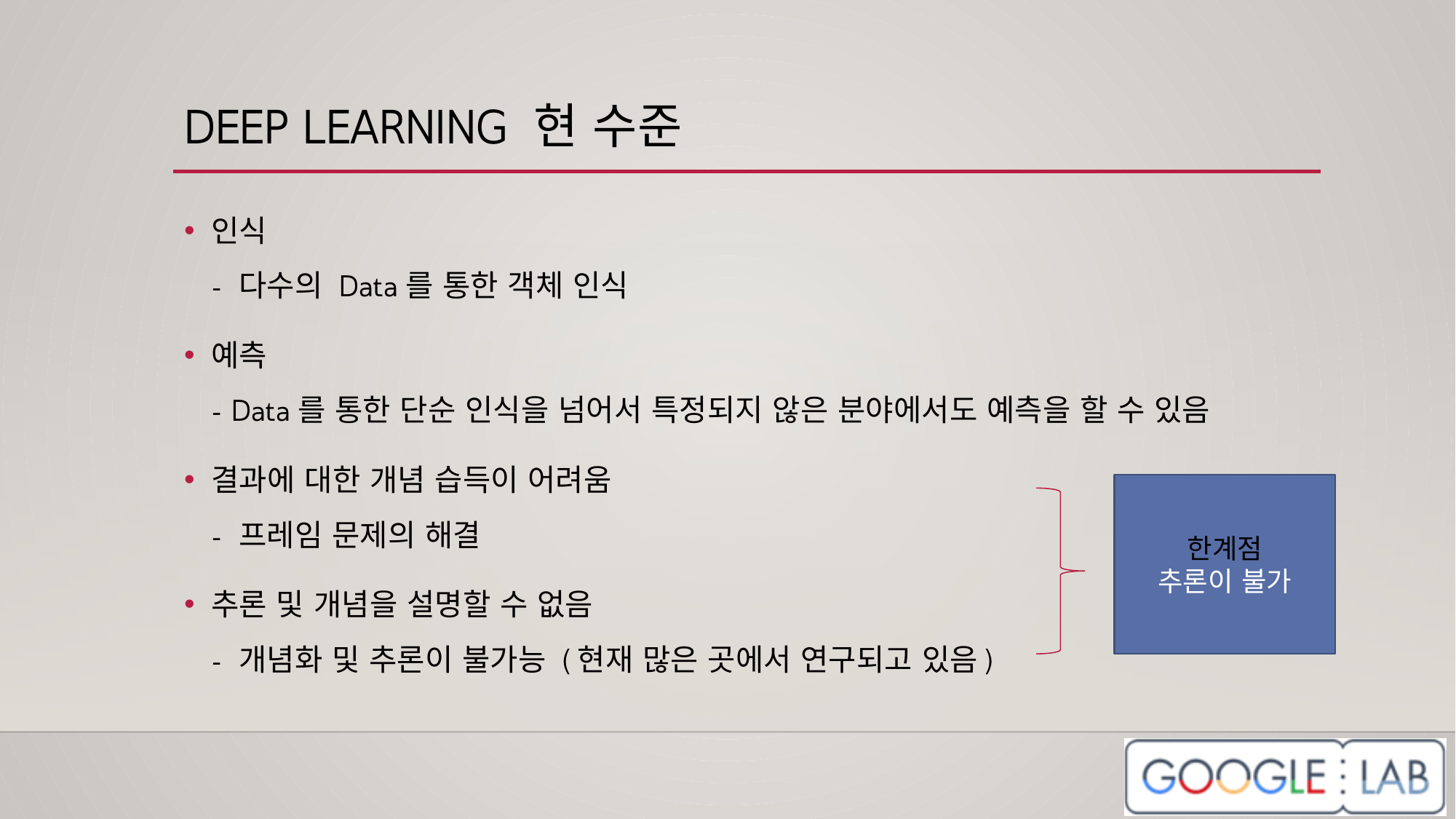

# DEEP LEARNING 현 수준
인식
- 다수의 Data를 통한 객체 인식
예측
- Data를 통한 단순 인식을 넘어서 특정되지 않은 분야에서도 예측을 할 수 있음
결과에 대한 개념 습득이 어려움
- 프레임 문제의 해결
추론 및 개념을 설명할 수 없음
- 개념화 및 추론이 불가능 (현재 많은 곳에서 연구되고 있음)

한계점
추론이 불가